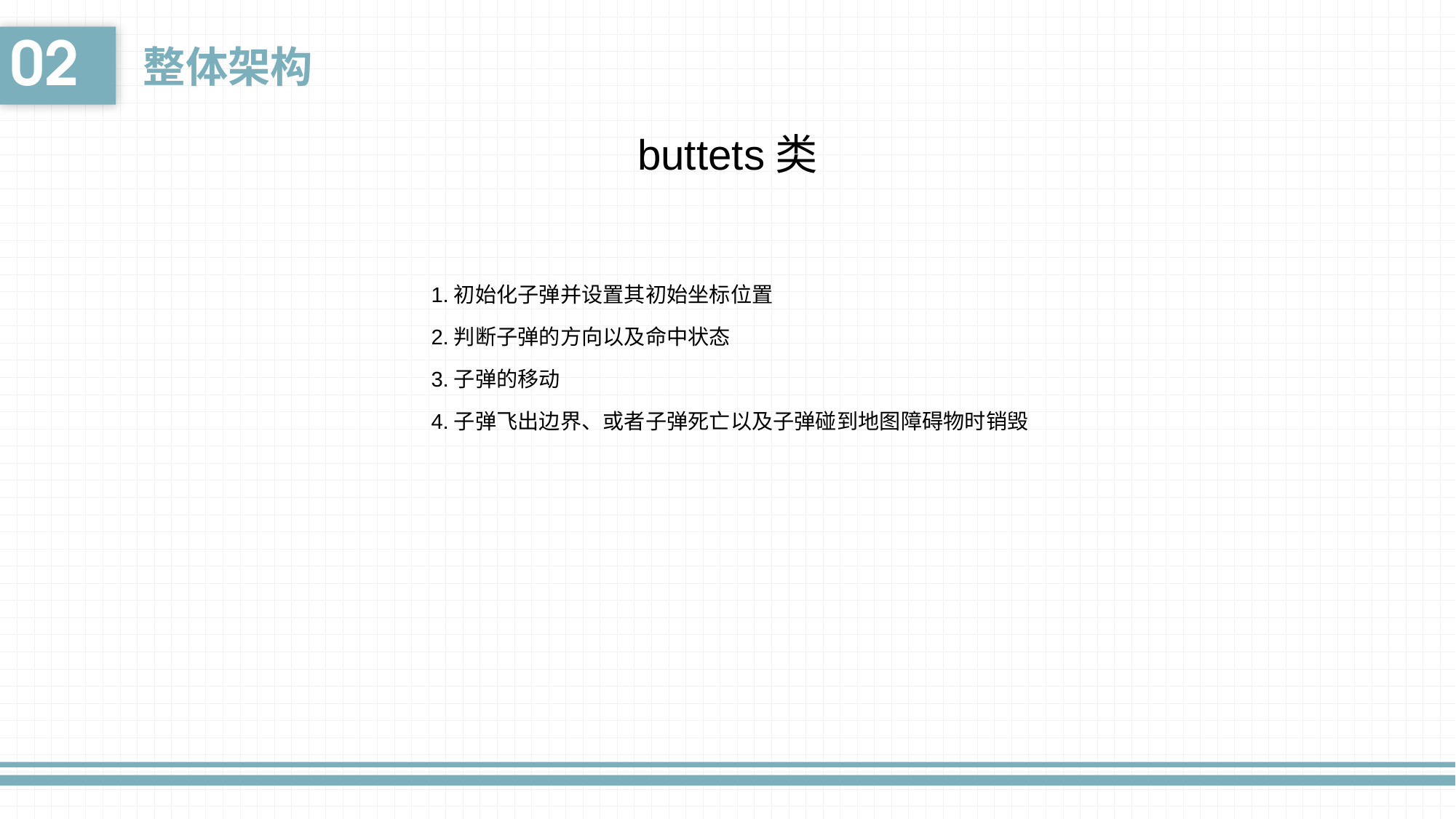

02
整体架构
buttets类

1.初始化子弹并设置其初始坐标位置
2.判断子弹的方向以及命中状态
3.子弹的移动
4.子弹飞出边界、或者子弹死亡以及子弹碰到地图障碍物时销毁